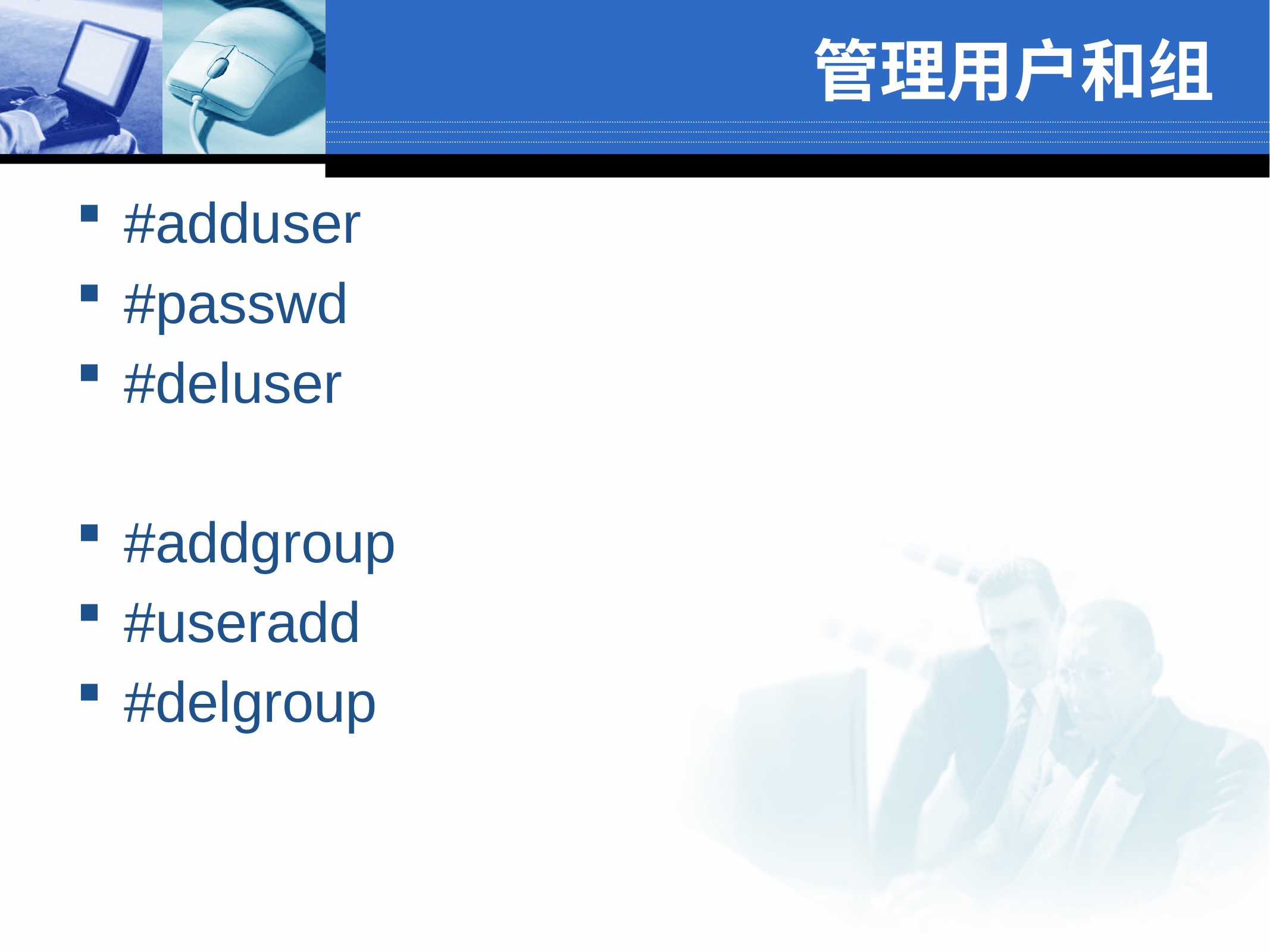

# 管理用户和组
#adduser
#passwd
#deluser

#addgroup
#useradd
#delgroup